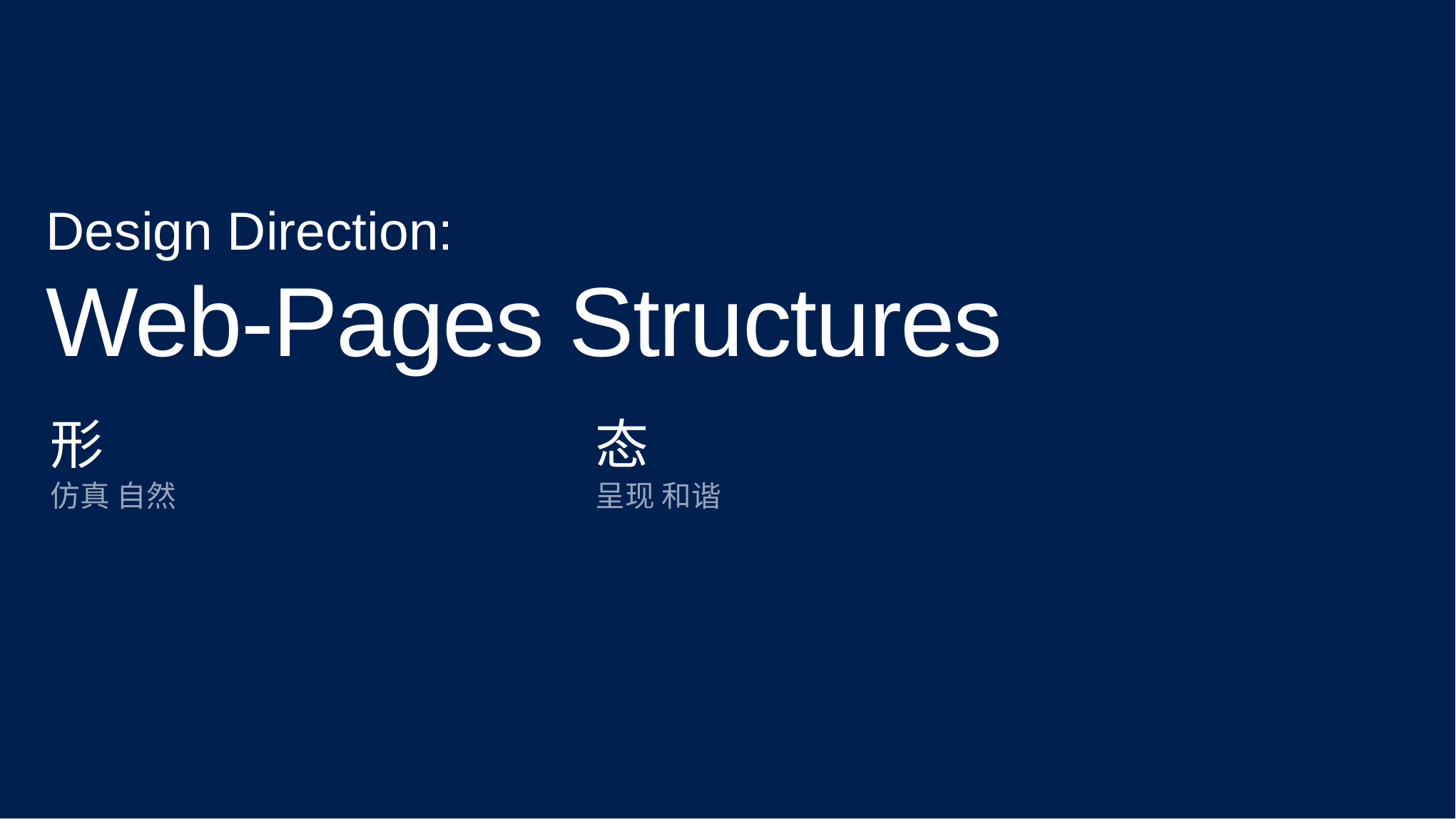

Code Style
Design Direction:

引用 Prism.js 代码高亮

Web-Pages Structures

形
仿真 自然
态
呈现 和谐